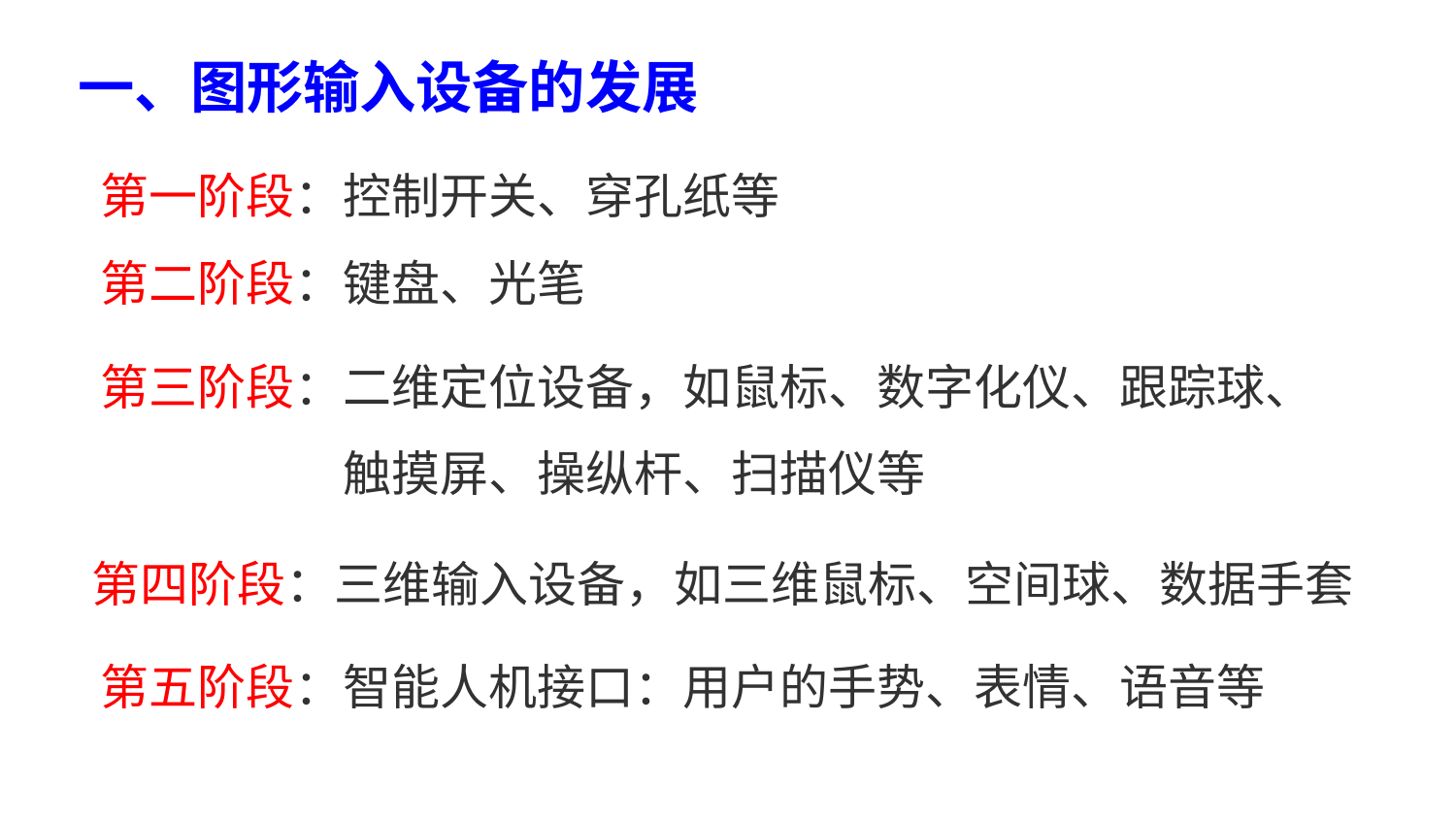

# 一、图形输入设备的发展
第一阶段：控制开关、穿孔纸等 第二阶段：键盘、光笔
第三阶段：二维定位设备，如鼠标、数字化仪、跟踪球、 触摸屏、操纵杆、扫描仪等
第四阶段：三维输入设备，如三维鼠标、空间球、数据手套 第五阶段：智能人机接口：用户的手势、表情、语音等